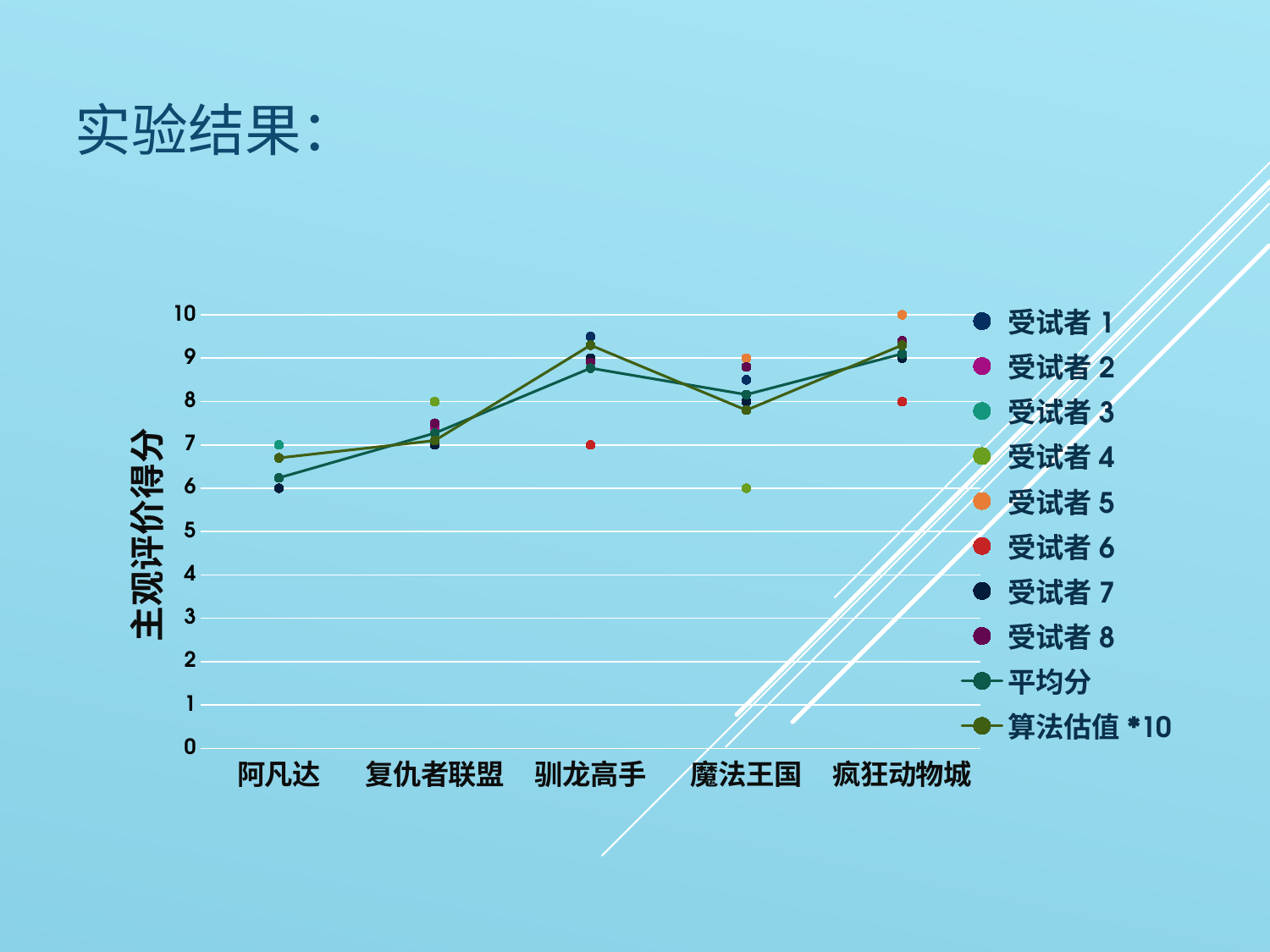

实验结果：

### Chart

| Category | 受试者1 | 受试者2 | 受试者3 | 受试者4 | 受试者5 | 受试者6 | 受试者7 | 受试者8 | 平均分 | 算法估值*10 |
|---|---|---|---|---|---|---|---|---|---|---|
| 阿凡达 | None | 6.0 | 7.0 | 6.0 | 6.0 | 6.0 | 6.0 | 6.7 | 6.24 | 6.7 |
| 复仇者联盟 | 7.0 | 7.4 | None | 8.0 | 7.0 | 7.0 | 7.0 | 7.5 | 7.27 | 7.1 |
| 驯龙高手 | 9.5 | 9.0 | None | 9.0 | 9.0 | 7.0 | 9.0 | 8.9 | 8.77 | 9.3 |
| 魔法王国 | 8.5 | 8.8 | None | 6.0 | 9.0 | 8.0 | 8.0 | 8.8 | 8.16 | 7.8 |
| 疯狂动物城 | 9.0 | 9.3 | None | 9.0 | 10.0 | 8.0 | 9.0 | 9.4 | 9.1 | 9.3 |